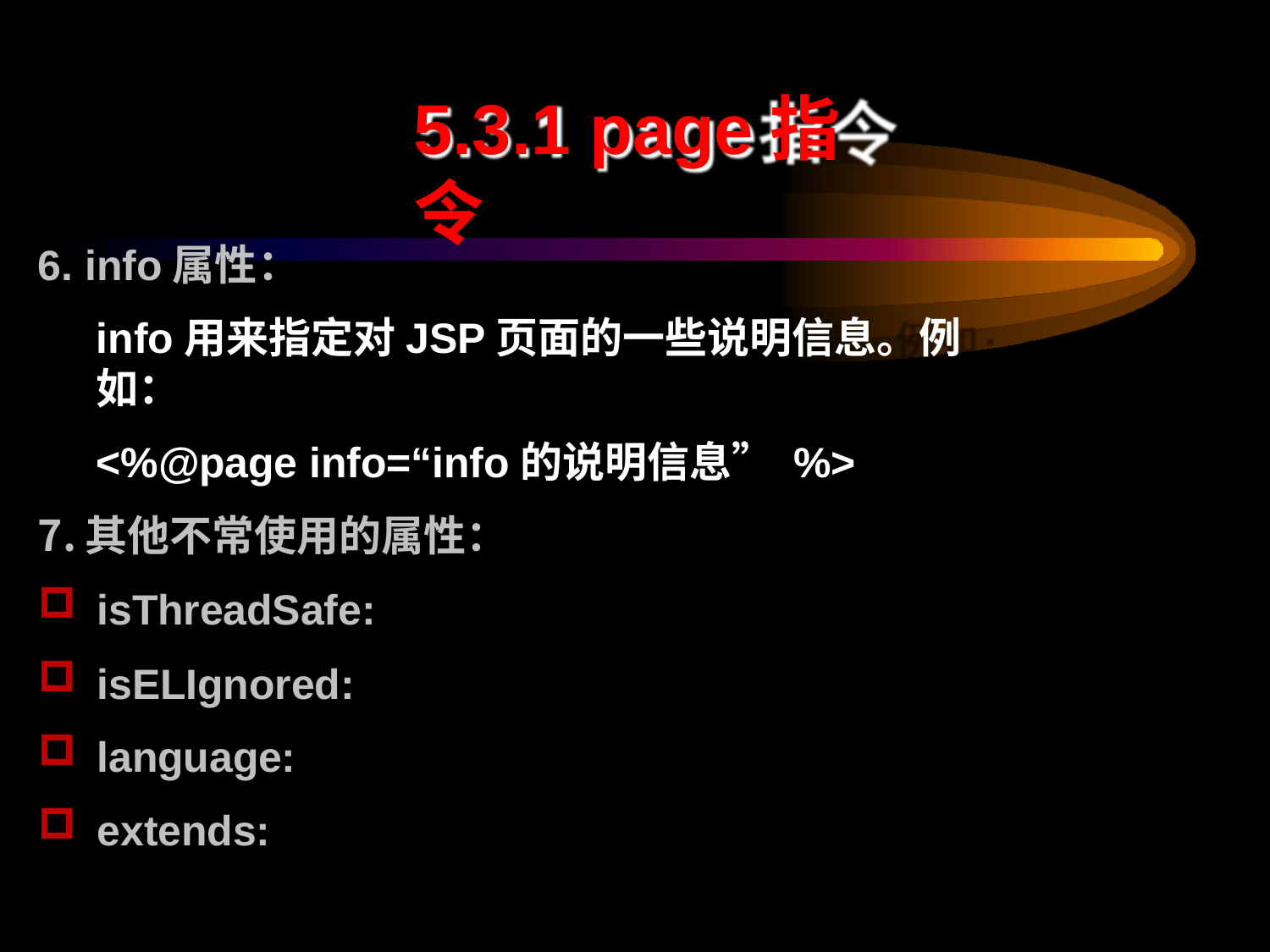

# 5.3.1 page指令

info属性：
info用来指定对JSP页面的一些说明信息。例如：
<%@page info=“info的说明信息” %>
其他不常使用的属性：
isThreadSafe:
isELIgnored:
language:
extends: